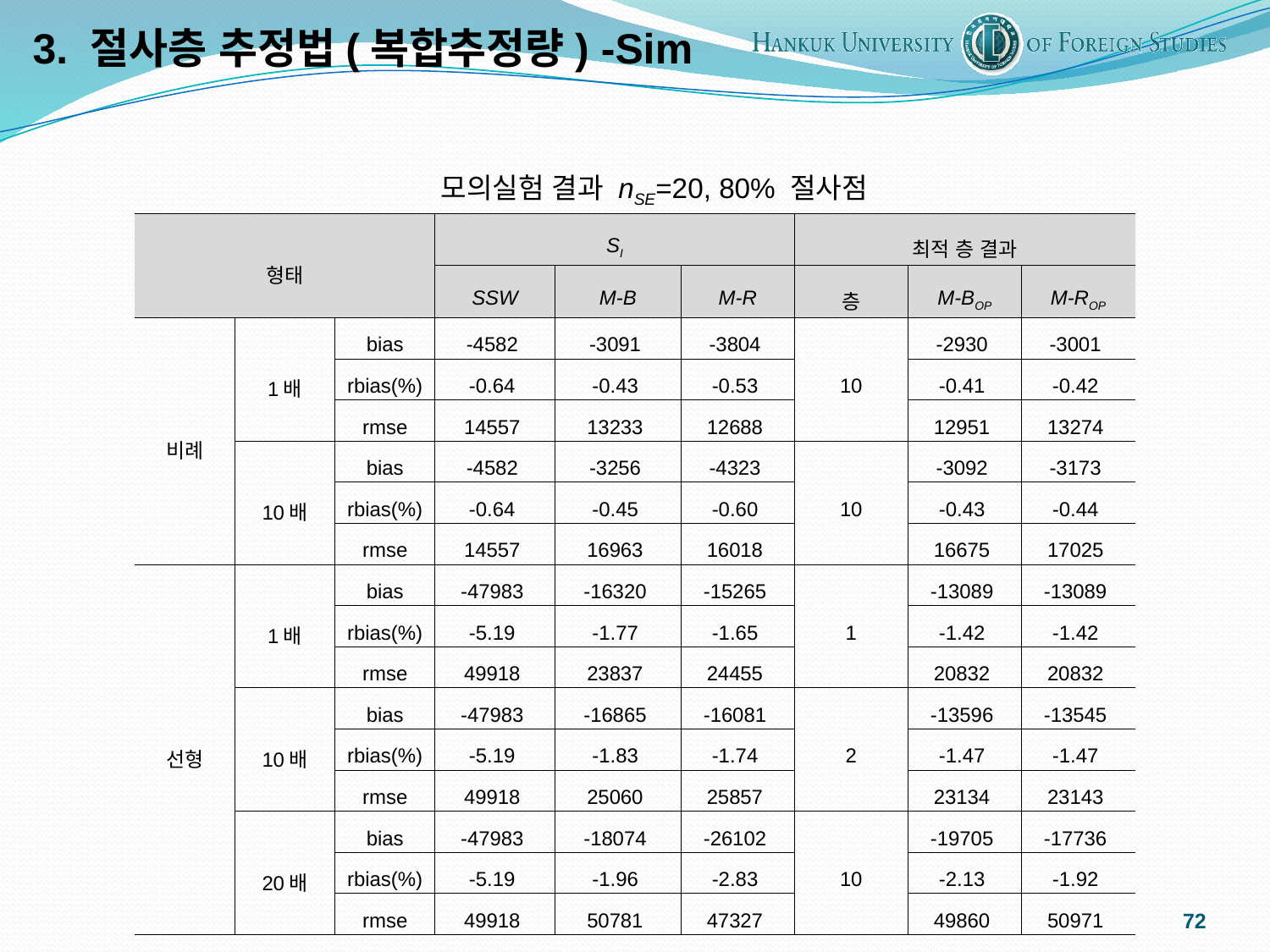

3. 절사층 추정법(복합추정량) -Sim
모의실험 결과 nSE=20, 80% 절사점
| 형태 |  |  | SI |  |  | 최적 층 결과 |  |  |
| --- | --- | --- | --- | --- | --- | --- | --- | --- |
|  |  |  | SSW | M-B | M-R | 층 | M-BOP | M-ROP |
| 비례 | 1배 | bias | -4582 | -3091 | -3804 | 10 | -2930 | -3001 |
|  |  | rbias(%) | -0.64 | -0.43 | -0.53 |  | -0.41 | -0.42 |
|  |  | rmse | 14557 | 13233 | 12688 |  | 12951 | 13274 |
|  | 10배 | bias | -4582 | -3256 | -4323 | 10 | -3092 | -3173 |
|  |  | rbias(%) | -0.64 | -0.45 | -0.60 |  | -0.43 | -0.44 |
|  |  | rmse | 14557 | 16963 | 16018 |  | 16675 | 17025 |
| 선형 | 1배 | bias | -47983 | -16320 | -15265 | 1 | -13089 | -13089 |
|  |  | rbias(%) | -5.19 | -1.77 | -1.65 |  | -1.42 | -1.42 |
|  |  | rmse | 49918 | 23837 | 24455 |  | 20832 | 20832 |
|  | 10배 | bias | -47983 | -16865 | -16081 | 2 | -13596 | -13545 |
|  |  | rbias(%) | -5.19 | -1.83 | -1.74 |  | -1.47 | -1.47 |
|  |  | rmse | 49918 | 25060 | 25857 |  | 23134 | 23143 |
|  | 20배 | bias | -47983 | -18074 | -26102 | 10 | -19705 | -17736 |
|  |  | rbias(%) | -5.19 | -1.96 | -2.83 |  | -2.13 | -1.92 |
|  |  | rmse | 49918 | 50781 | 47327 |  | 49860 | 50971 |

72